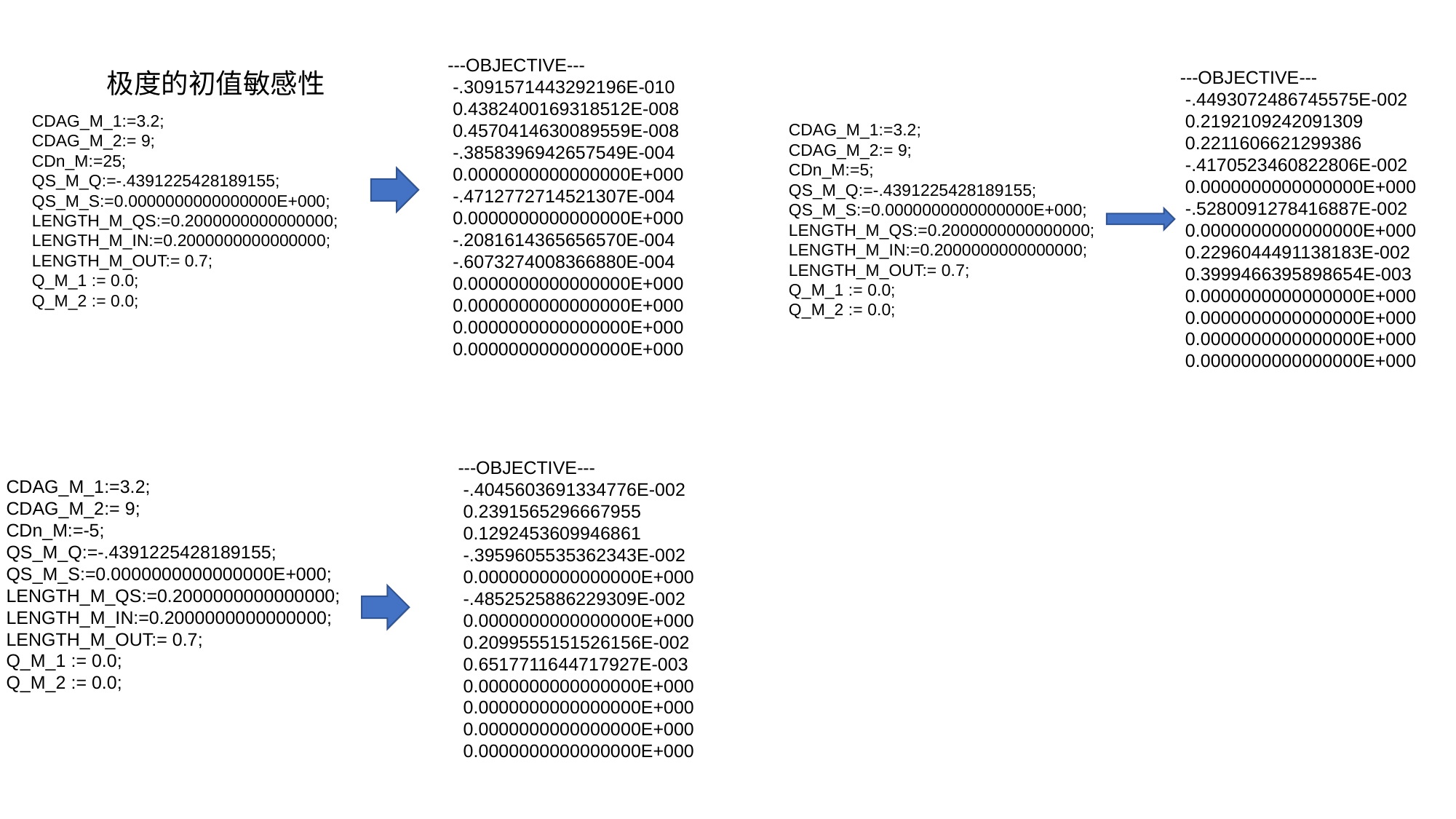

---OBJECTIVE---
 -.3091571443292196E-010
 0.4382400169318512E-008
 0.4570414630089559E-008
 -.3858396942657549E-004
 0.0000000000000000E+000
 -.4712772714521307E-004
 0.0000000000000000E+000
 -.2081614365656570E-004
 -.6073274008366880E-004
 0.0000000000000000E+000
 0.0000000000000000E+000
 0.0000000000000000E+000
 0.0000000000000000E+000
极度的初值敏感性
---OBJECTIVE---
 -.4493072486745575E-002
 0.2192109242091309
 0.2211606621299386
 -.4170523460822806E-002
 0.0000000000000000E+000
 -.5280091278416887E-002
 0.0000000000000000E+000
 0.2296044491138183E-002
 0.3999466395898654E-003
 0.0000000000000000E+000
 0.0000000000000000E+000
 0.0000000000000000E+000
 0.0000000000000000E+000
CDAG_M_1:=3.2;
CDAG_M_2:= 9;
CDn_M:=25;
QS_M_Q:=-.4391225428189155;
QS_M_S:=0.0000000000000000E+000;
LENGTH_M_QS:=0.2000000000000000;
LENGTH_M_IN:=0.2000000000000000;
LENGTH_M_OUT:= 0.7;
Q_M_1 := 0.0;
Q_M_2 := 0.0;
CDAG_M_1:=3.2;
CDAG_M_2:= 9;
CDn_M:=5;
QS_M_Q:=-.4391225428189155;
QS_M_S:=0.0000000000000000E+000;
LENGTH_M_QS:=0.2000000000000000;
LENGTH_M_IN:=0.2000000000000000;
LENGTH_M_OUT:= 0.7;
Q_M_1 := 0.0;
Q_M_2 := 0.0;

---OBJECTIVE---
 -.4045603691334776E-002
 0.2391565296667955
 0.1292453609946861
 -.3959605535362343E-002
 0.0000000000000000E+000
 -.4852525886229309E-002
 0.0000000000000000E+000
 0.2099555151526156E-002
 0.6517711644717927E-003
 0.0000000000000000E+000
 0.0000000000000000E+000
 0.0000000000000000E+000
 0.0000000000000000E+000
CDAG_M_1:=3.2;
CDAG_M_2:= 9;
CDn_M:=-5;
QS_M_Q:=-.4391225428189155;
QS_M_S:=0.0000000000000000E+000;
LENGTH_M_QS:=0.2000000000000000;
LENGTH_M_IN:=0.2000000000000000;
LENGTH_M_OUT:= 0.7;
Q_M_1 := 0.0;
Q_M_2 := 0.0;